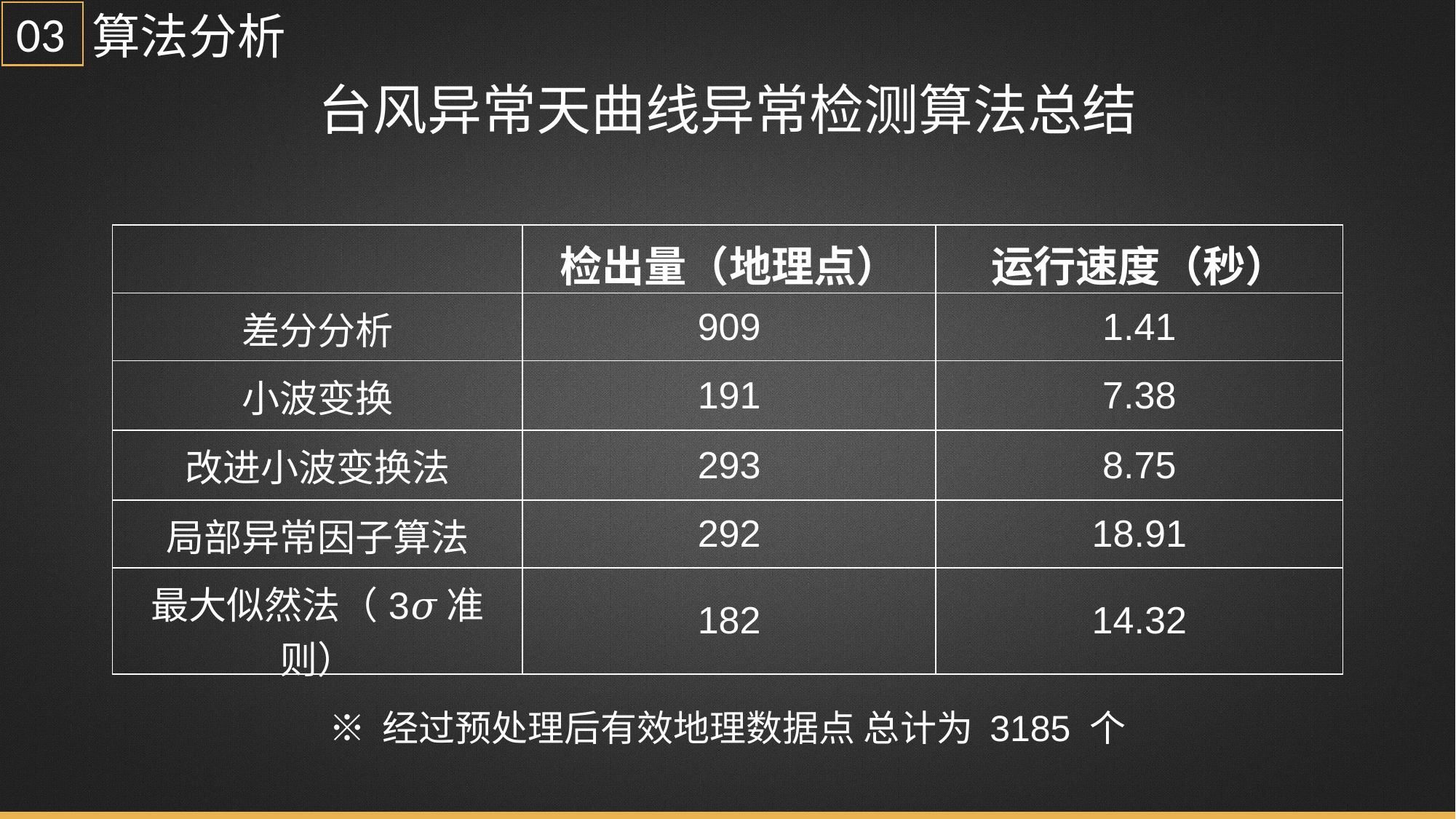

03
算法分析

台风异常天曲线异常检测算法总结

|  | 检出量（地理点） | 运行速度（秒） |
| --- | --- | --- |
| 差分分析 | 909 | 1.41 |
| 小波变换 | 191 | 7.38 |
| 改进小波变换法 | 293 | 8.75 |
| 局部异常因子算法 | 292 | 18.91 |
| 最大似然法（3𝜎准则） | 182 | 14.32 |
※ 经过预处理后有效地理数据点 总计为 3185 个